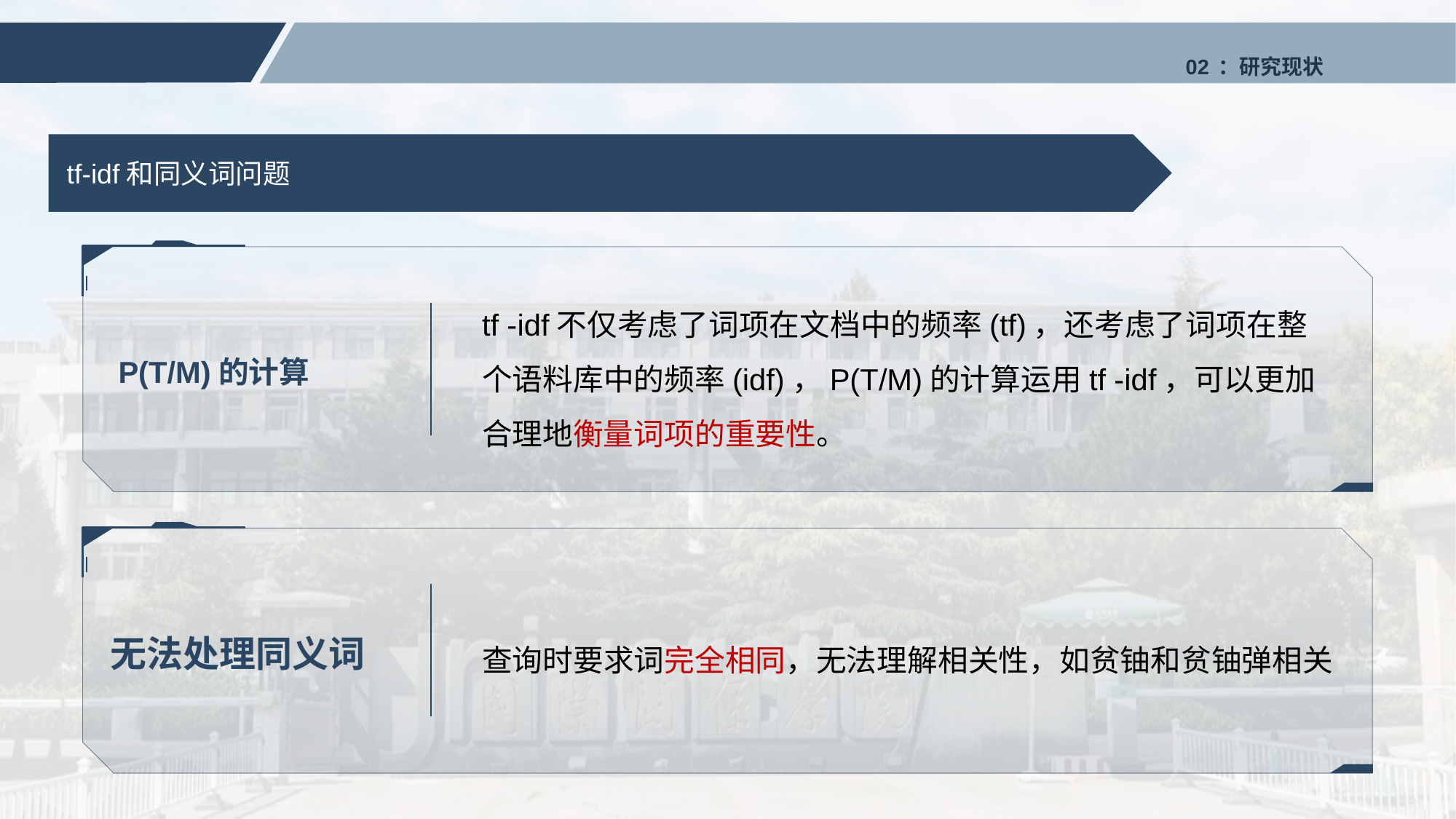

02：研究现状

tf-idf和同义词问题

tf -idf不仅考虑了词项在文档中的频率(tf)，还考虑了词项在整个语料库中的频率(idf)，P(T/M)的计算运用tf -idf，可以更加合理地衡量词项的重要性。
P(T/M)的计算

查询时要求词完全相同，无法理解相关性，如贫铀和贫铀弹相关
无法处理同义词